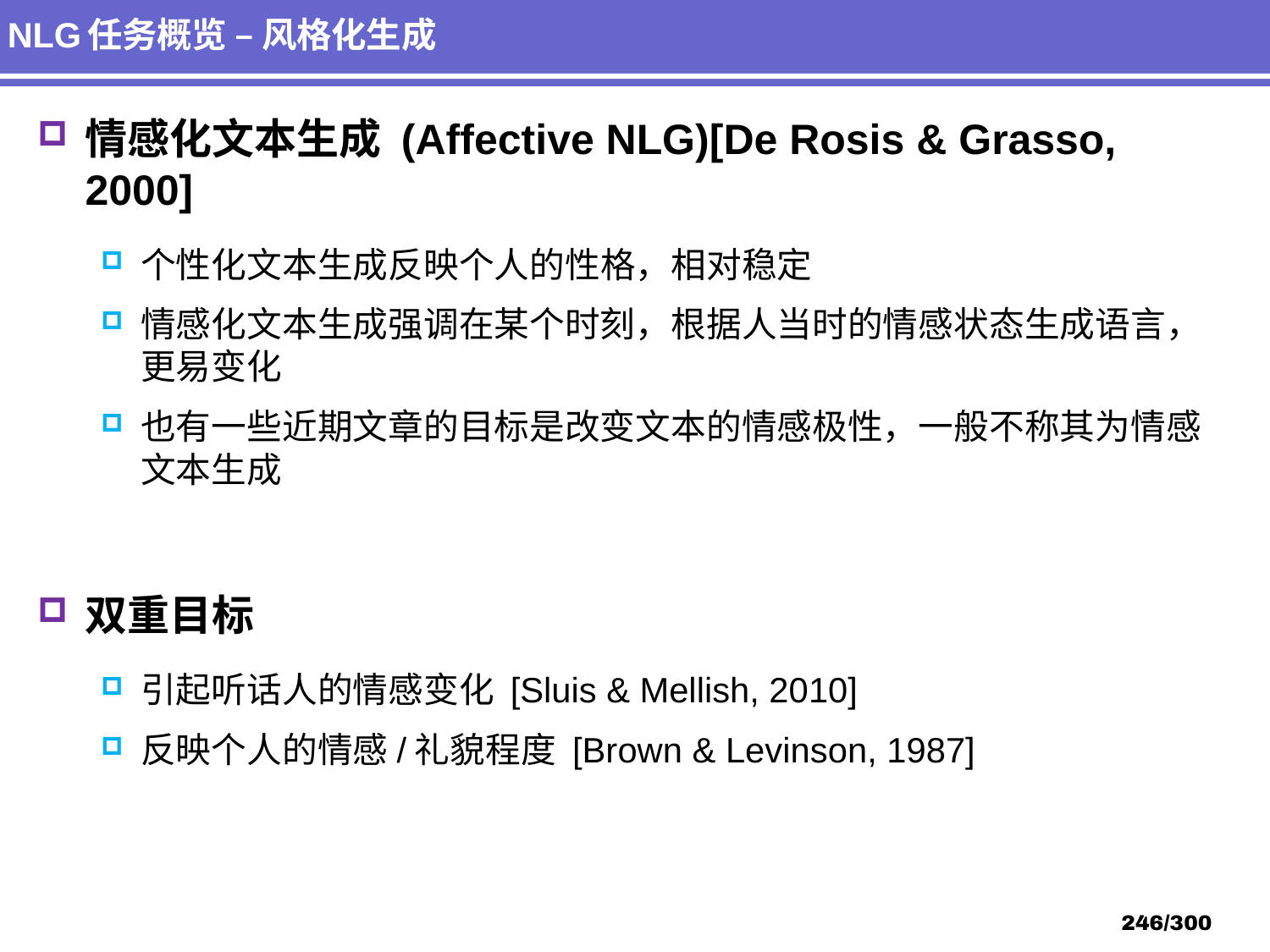

# NLG任务概览 – 风格化生成
情感化文本生成 (Affective NLG)[De Rosis & Grasso, 2000]
个性化文本生成反映个人的性格，相对稳定
情感化文本生成强调在某个时刻，根据人当时的情感状态生成语言，更易变化
也有一些近期文章的目标是改变文本的情感极性，一般不称其为情感文本生成

双重目标
引起听话人的情感变化 [Sluis & Mellish, 2010]
反映个人的情感/礼貌程度 [Brown & Levinson, 1987]
246/300